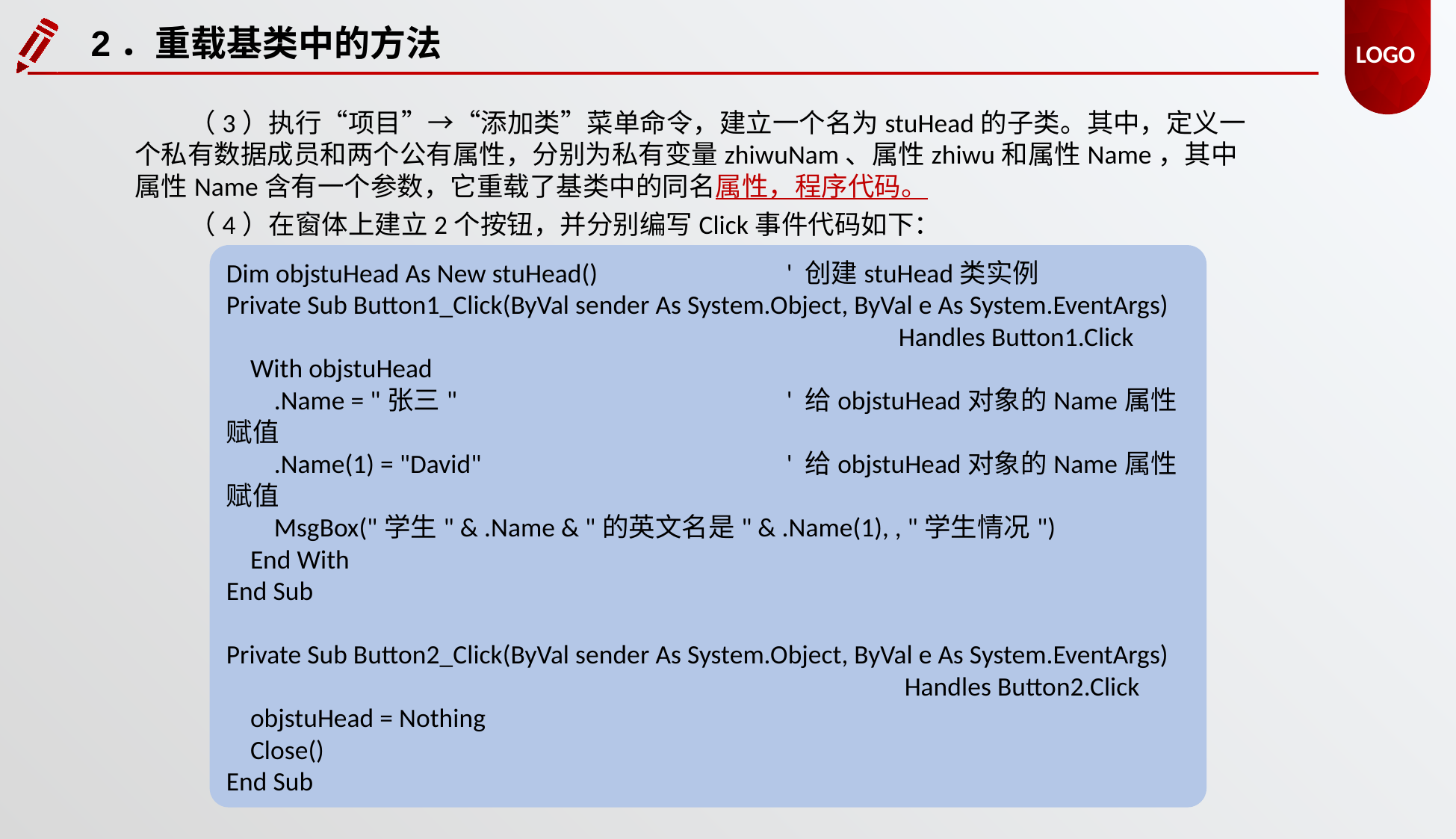

2．重载基类中的方法
（3）执行“项目”→“添加类”菜单命令，建立一个名为stuHead的子类。其中，定义一个私有数据成员和两个公有属性，分别为私有变量zhiwuNam、属性zhiwu和属性Name，其中属性Name含有一个参数，它重载了基类中的同名属性，程序代码。
（4）在窗体上建立2个按钮，并分别编写Click事件代码如下：
Dim objstuHead As New stuHead() 		' 创建stuHead类实例
Private Sub Button1_Click(ByVal sender As System.Object, ByVal e As System.EventArgs)
						Handles Button1.Click
    With objstuHead
        .Name = "张三" 			' 给objstuHead对象的Name属性赋值
        .Name(1) = "David" 			' 给objstuHead对象的Name属性赋值
        MsgBox("学生" & .Name & "的英文名是" & .Name(1), , "学生情况")
    End With
End Sub

Private Sub Button2_Click(ByVal sender As System.Object, ByVal e As System.EventArgs)
						 Handles Button2.Click
    objstuHead = Nothing
    Close()
End Sub